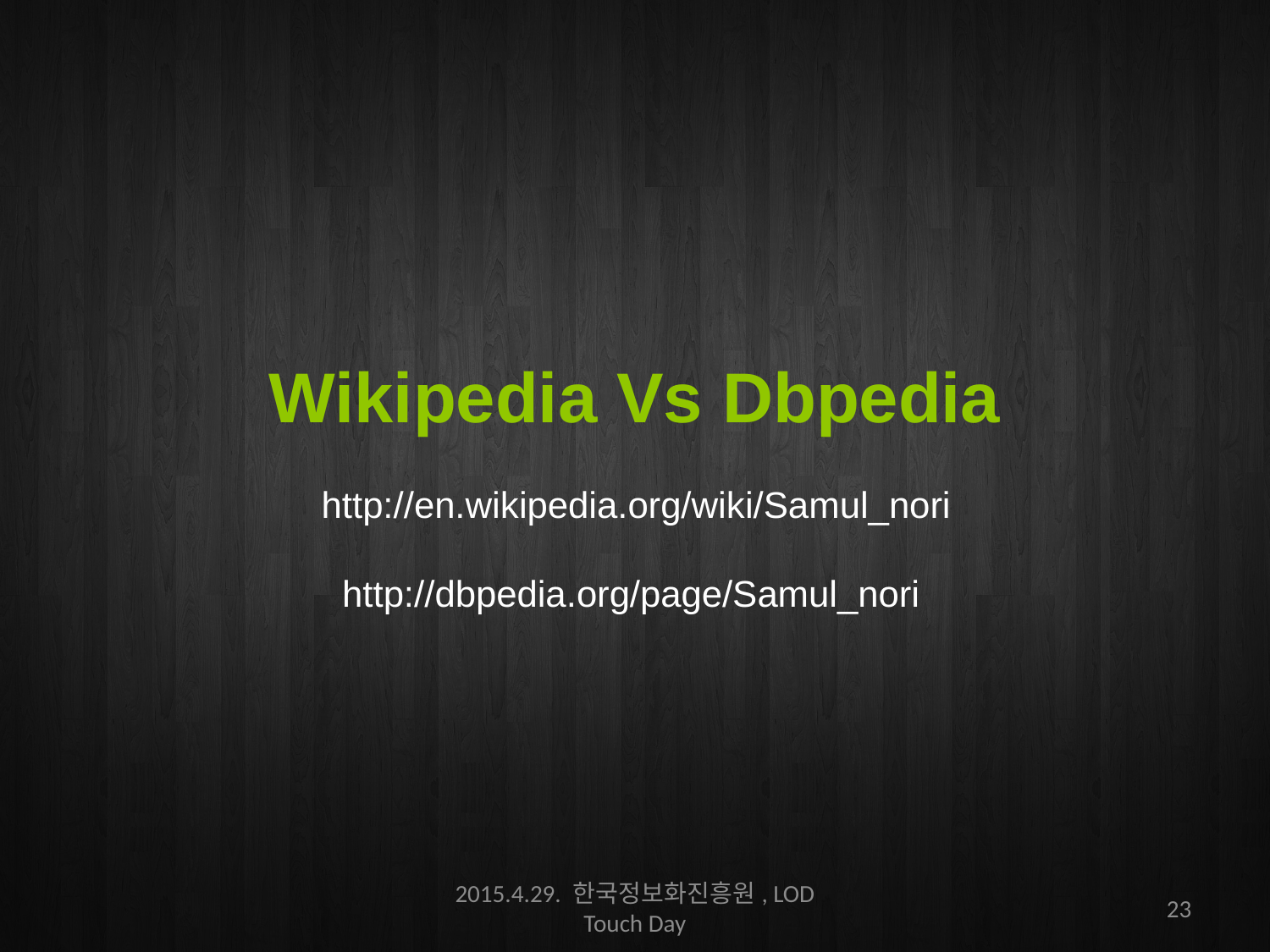

Wikipedia Vs Dbpedia
http://en.wikipedia.org/wiki/Samul_nori

http://dbpedia.org/page/Samul_nori
2015.4.29. 한국정보화진흥원, LOD Touch Day
23